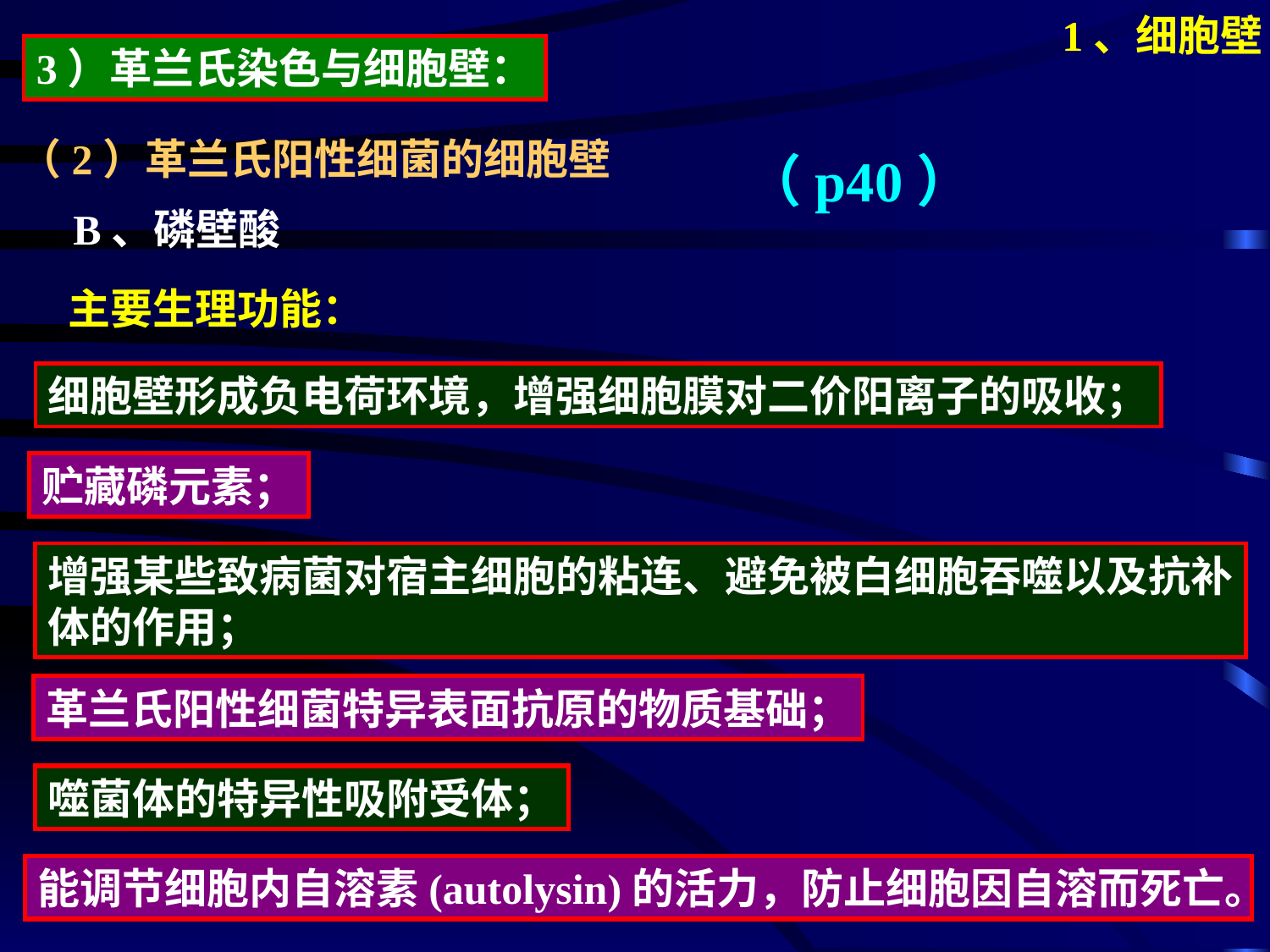

1、细胞壁
3）革兰氏染色与细胞壁：
 （2）革兰氏阳性细菌的细胞壁
（p40）
B、磷壁酸
主要生理功能：
细胞壁形成负电荷环境，增强细胞膜对二价阳离子的吸收；
贮藏磷元素；
增强某些致病菌对宿主细胞的粘连、避免被白细胞吞噬以及抗补
体的作用；
革兰氏阳性细菌特异表面抗原的物质基础；
噬菌体的特异性吸附受体；
能调节细胞内自溶素(autolysin)的活力，防止细胞因自溶而死亡。